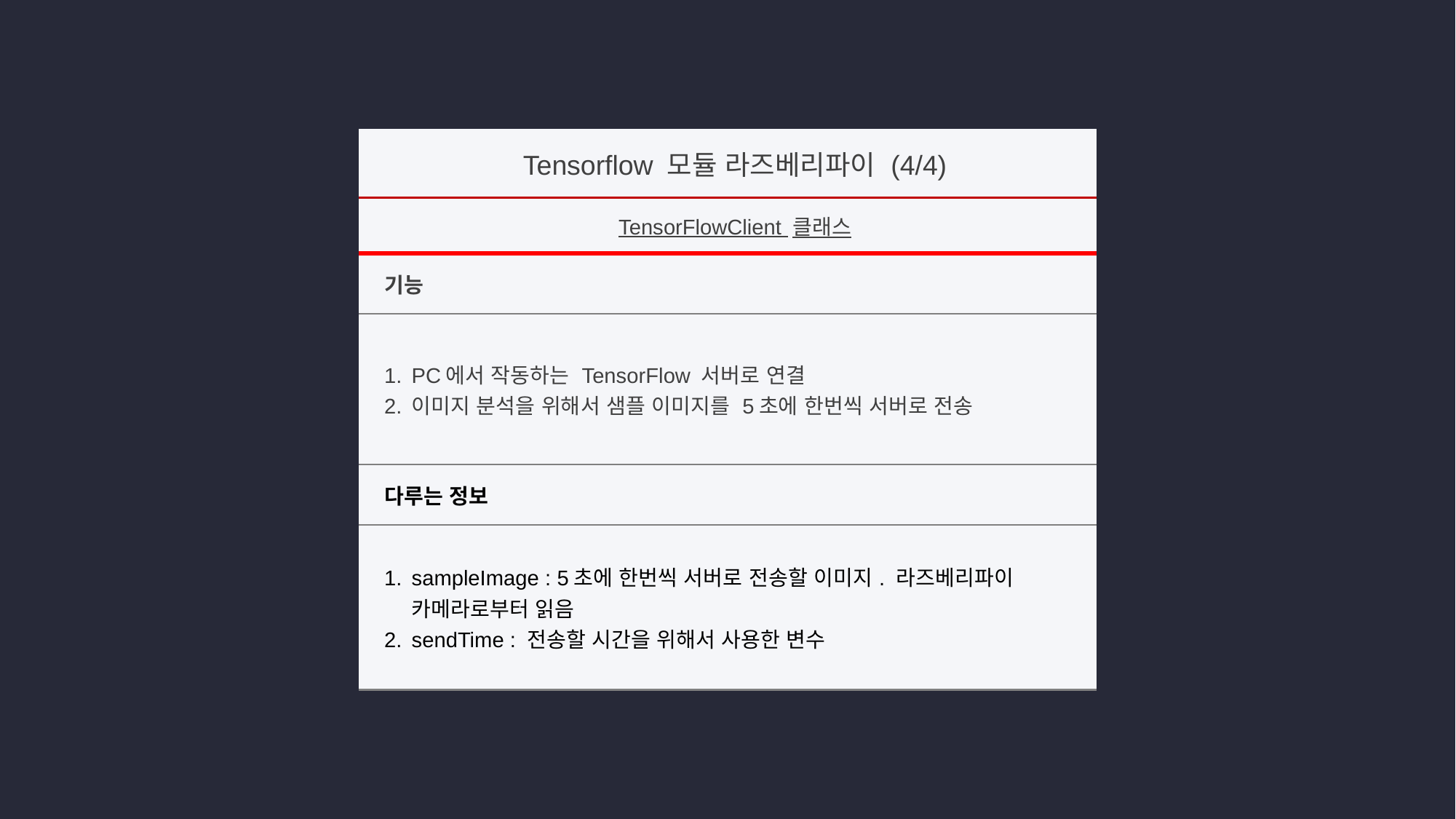

| Tensorflow 모듈 라즈베리파이 (4/4) |
| --- |
| TensorFlowClient 클래스 |
| 기능 |
| PC에서 작동하는 TensorFlow 서버로 연결 이미지 분석을 위해서 샘플 이미지를 5초에 한번씩 서버로 전송 |
| 다루는 정보 |
| sampleImage : 5초에 한번씩 서버로 전송할 이미지. 라즈베리파이 카메라로부터 읽음 sendTime : 전송할 시간을 위해서 사용한 변수 |